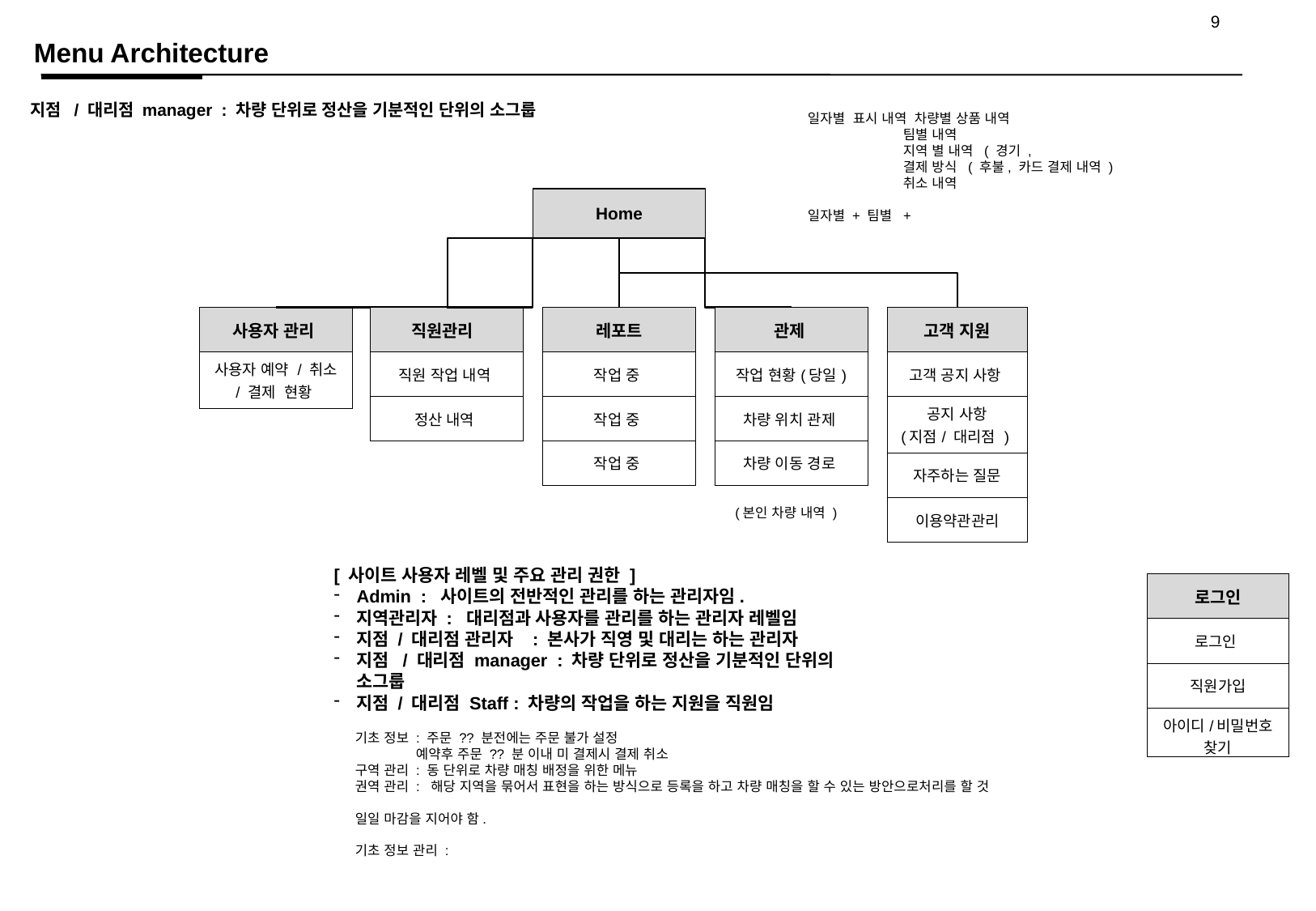

Menu A​rchitecture

지점  / 대리점 manager  : 차량 단위로 정산을 기분적인 단위의 소그룹
일자별  표시 내역  차량별 상품 내역
                        팀별 내역
                        지역 별 내역  ( 경기 ,
                        결제 방식  ( 후불, 카드 결제 내역 )
                        취소 내역

일자별 + 팀별  +

Home
| 사용자 관리 |
| --- |
| 사용자 예약 / 취소 / 결제 현황 |
| 직원관리 |
| --- |
| 직원 작업 내역 |
| 정산 내역 |
| 레포트 |
| --- |
| 작업 중 |
| 작업 중 |
| 작업 중 |
| 관제 |
| --- |
| 작업 현황(당일) |
| 차량 위치 관제 |
| 차량 이동 경로 |
| 고객 지원 |
| --- |
| 고객 공지 사항 |
| 공지 사항 (지점/ 대리점 ) |
| 자주하는 질문 |
| 이용약관관리 |
(본인 차량 내역 )
[ 사이트 사용자 레벨 및 주요 관리 권한 ]
Admin  :  사이트의 전반적인 관리를 하는 관리자임.
지역관리자 :  대리점과 사용자를 관리를 하는 관리자 레벨임
지점 / 대리점 관리자   : 본사가 직영 및 대리는 하는 관리자
지점  / 대리점 manager  : 차량 단위로 정산을 기분적인 단위의 소그룹
지점 / 대리점 Staff : 차량의 작업을 하는 지원을 직원임
| 로그인 |
| --- |
| 로그인 |
| 직원가입 |
| 아이디/비밀번호 찾기 |
기초 정보 : 주문 ?? 분전에는 주문 불가 설정
               예약후 주문 ?? 분 이내 미 결제시 결제 취소
구역 관리 : 동 단위로 차량 매칭 배정을 위한 메뉴
권역 관리 :  해당 지역을 묶어서 표현을 하는 방식으로 등록을 하고 차량 매칭을 할 수 있는 방안으로처리를 할 것

일일 마감을 지어야 함.

기초 정보 관리 :